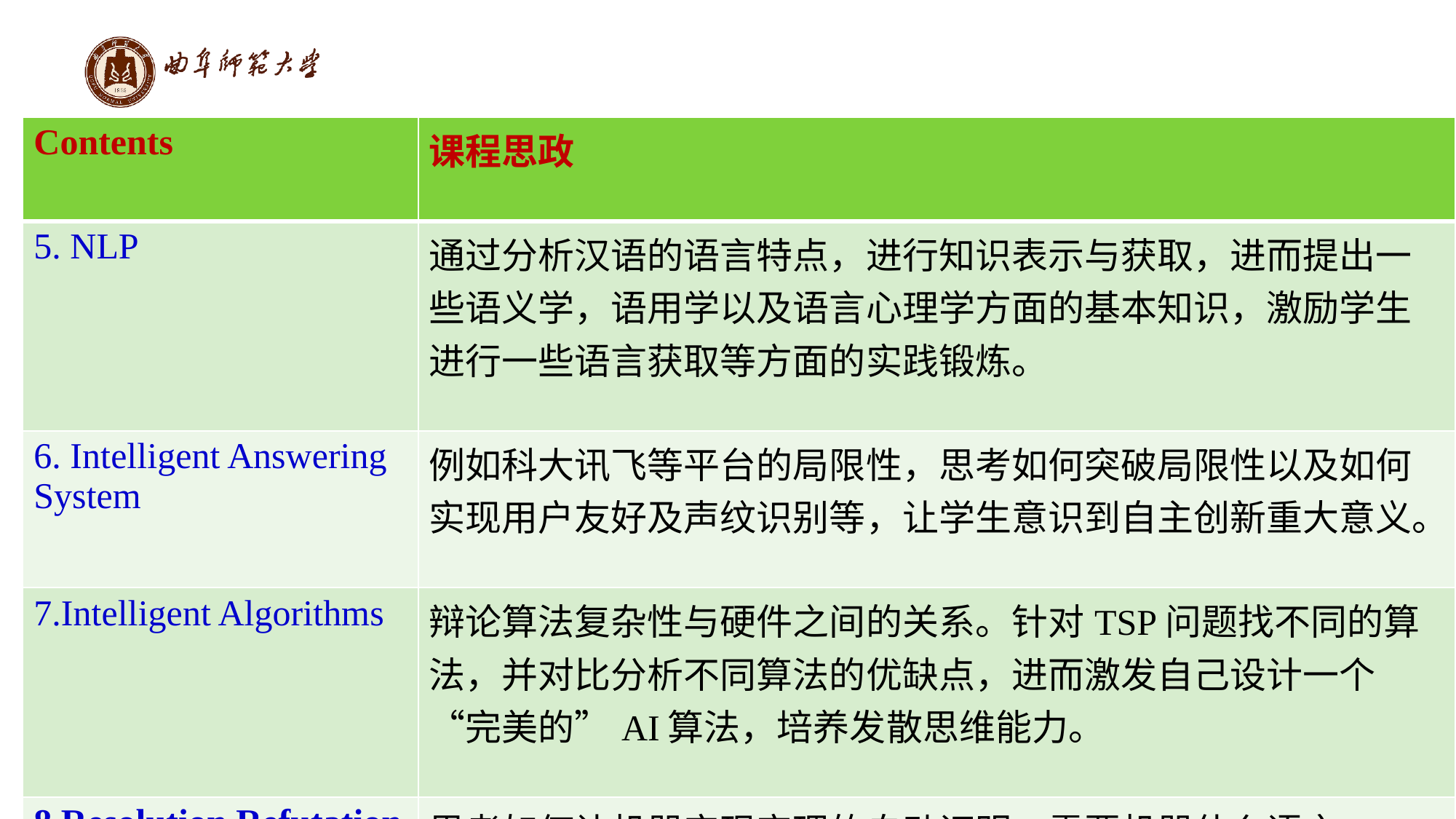

| Contents | 课程思政 |
| --- | --- |
| 5. NLP | 通过分析汉语的语言特点，进行知识表示与获取，进而提出一些语义学，语用学以及语言心理学方面的基本知识，激励学生进行一些语言获取等方面的实践锻炼。 |
| 6. Intelligent Answering System | 例如科大讯飞等平台的局限性，思考如何突破局限性以及如何实现用户友好及声纹识别等，让学生意识到自主创新重大意义。 |
| 7.Intelligent Algorithms | 辩论算法复杂性与硬件之间的关系。针对TSP问题找不同的算法，并对比分析不同算法的优缺点，进而激发自己设计一个“完美的”AI算法，培养发散思维能力。 |
| 8.Resolution Refutation | 思考如何让机器实现定理的自动证明，需要机器什么语言。 |
学而不厌，诲人不倦
32
2021/6/27